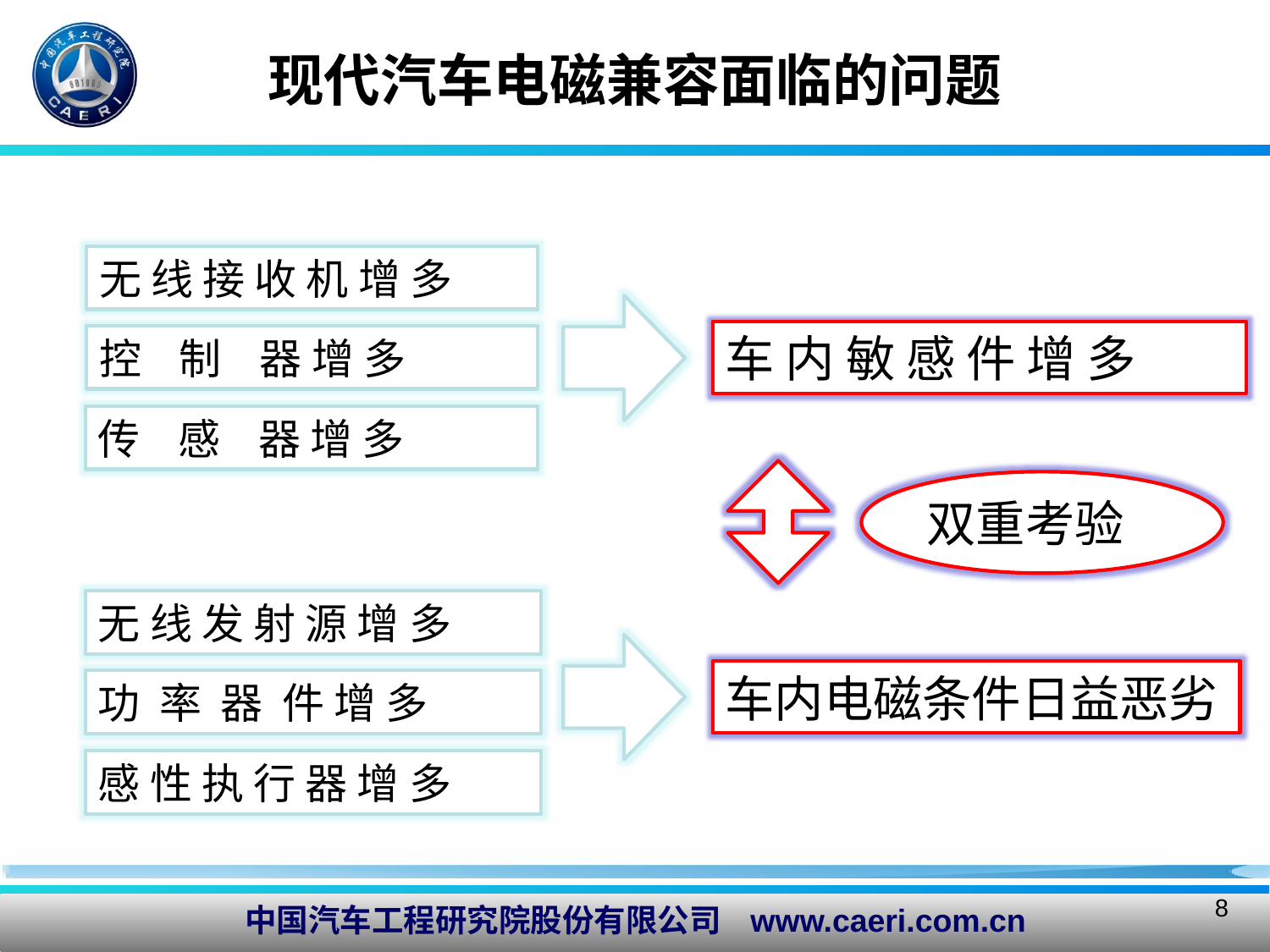

# 现代汽车电磁兼容面临的问题
无 线 接 收 机 增 多
车 内 敏 感 件 增 多

控    制    器 增 多
传    感    器 增 多

双重考验
无 线 发 射 源 增 多

车内电磁条件日益恶劣
功  率  器  件 增 多
感 性 执 行 器 增 多
8